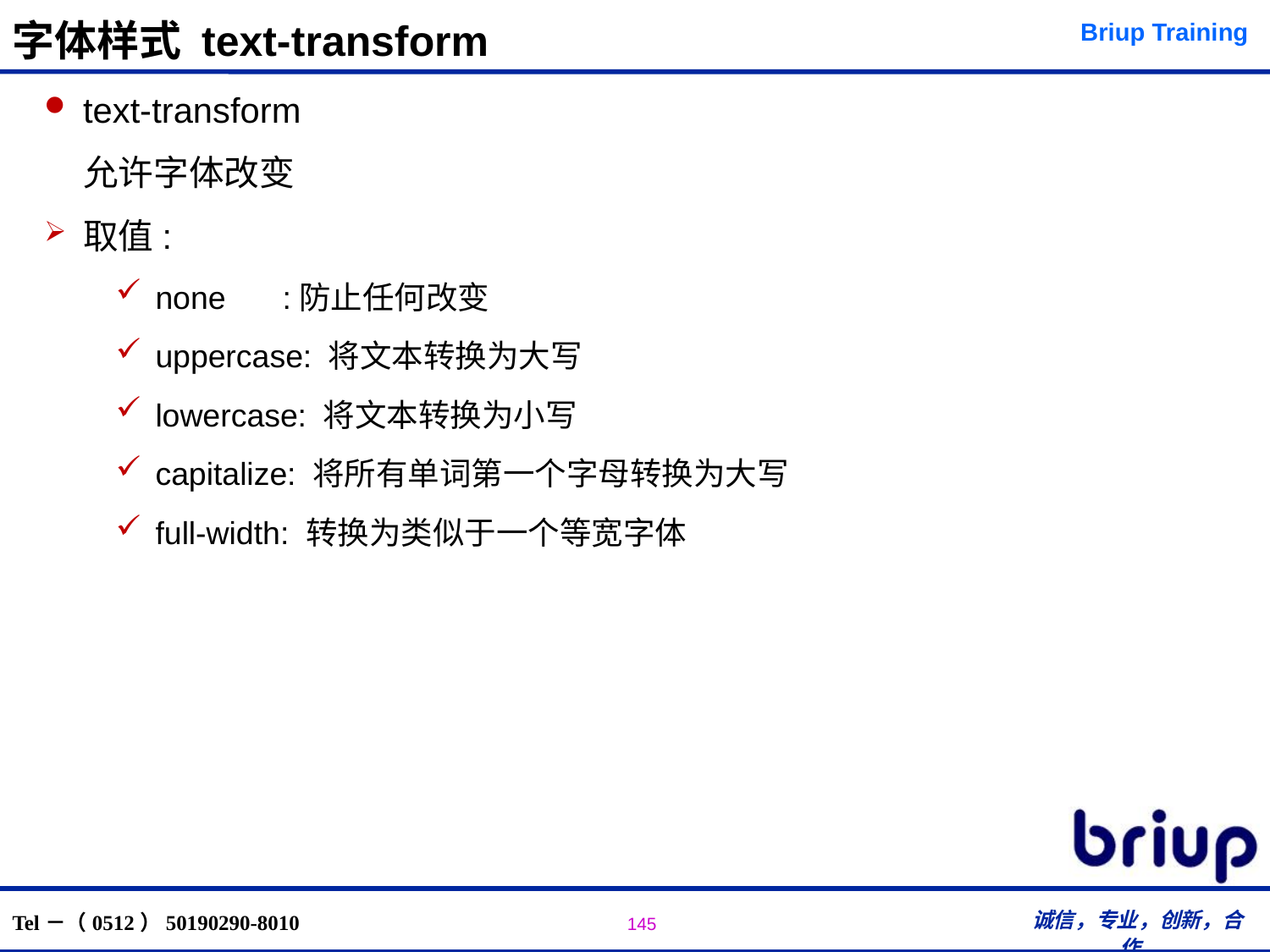

# 字体样式 text-transform
text-transform
	允许字体改变
取值:
none 	:防止任何改变
uppercase: 将文本转换为大写
lowercase: 将文本转换为小写
capitalize: 将所有单词第一个字母转换为大写
full-width: 转换为类似于一个等宽字体